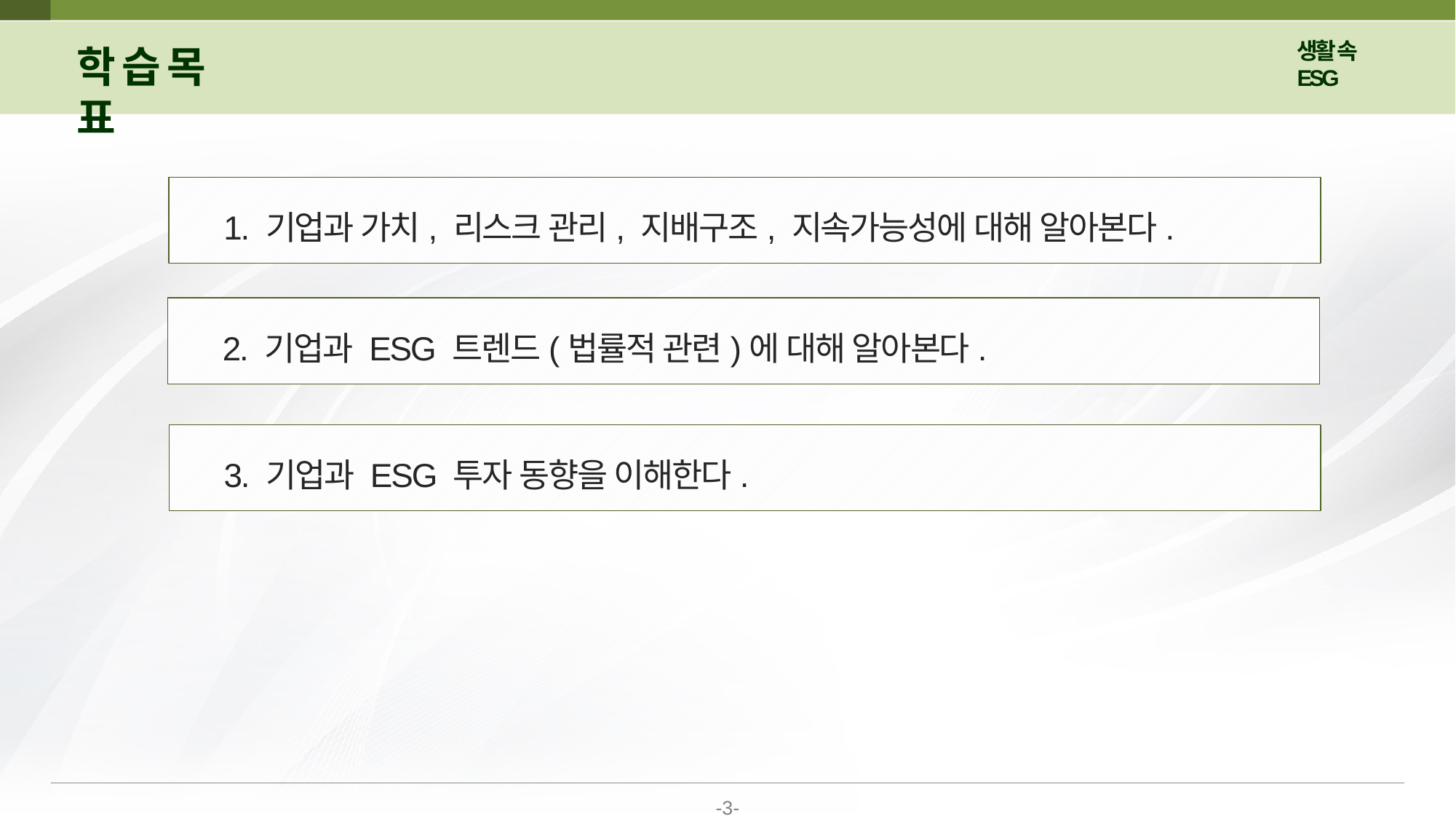

학 습 목 표

  1. 기업과 가치, 리스크 관리, 지배구조, 지속가능성에 대해 알아본다.

  2. 기업과 ESG 트렌드(법률적 관련)에 대해 알아본다.

  3. 기업과 ESG 투자 동향을 이해한다.